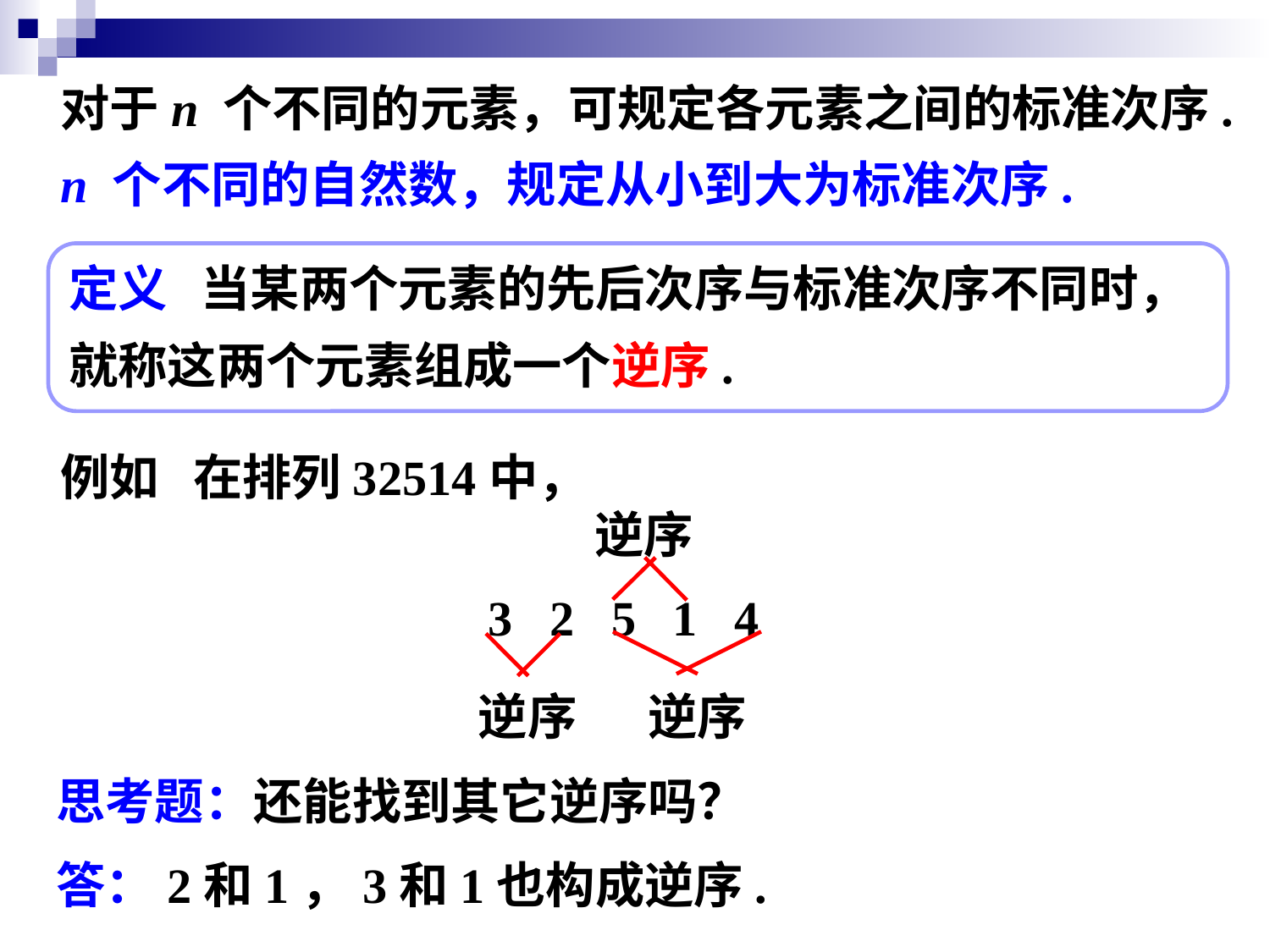

对于n 个不同的元素，可规定各元素之间的标准次序.
n 个不同的自然数，规定从小到大为标准次序.
定义   当某两个元素的先后次序与标准次序不同时，
就称这两个元素组成一个逆序.
例如   在排列32514中，
逆序

3   2   5   1   4

逆序

逆序
思考题：还能找到其它逆序吗？
答：2和1，3和1也构成逆序.